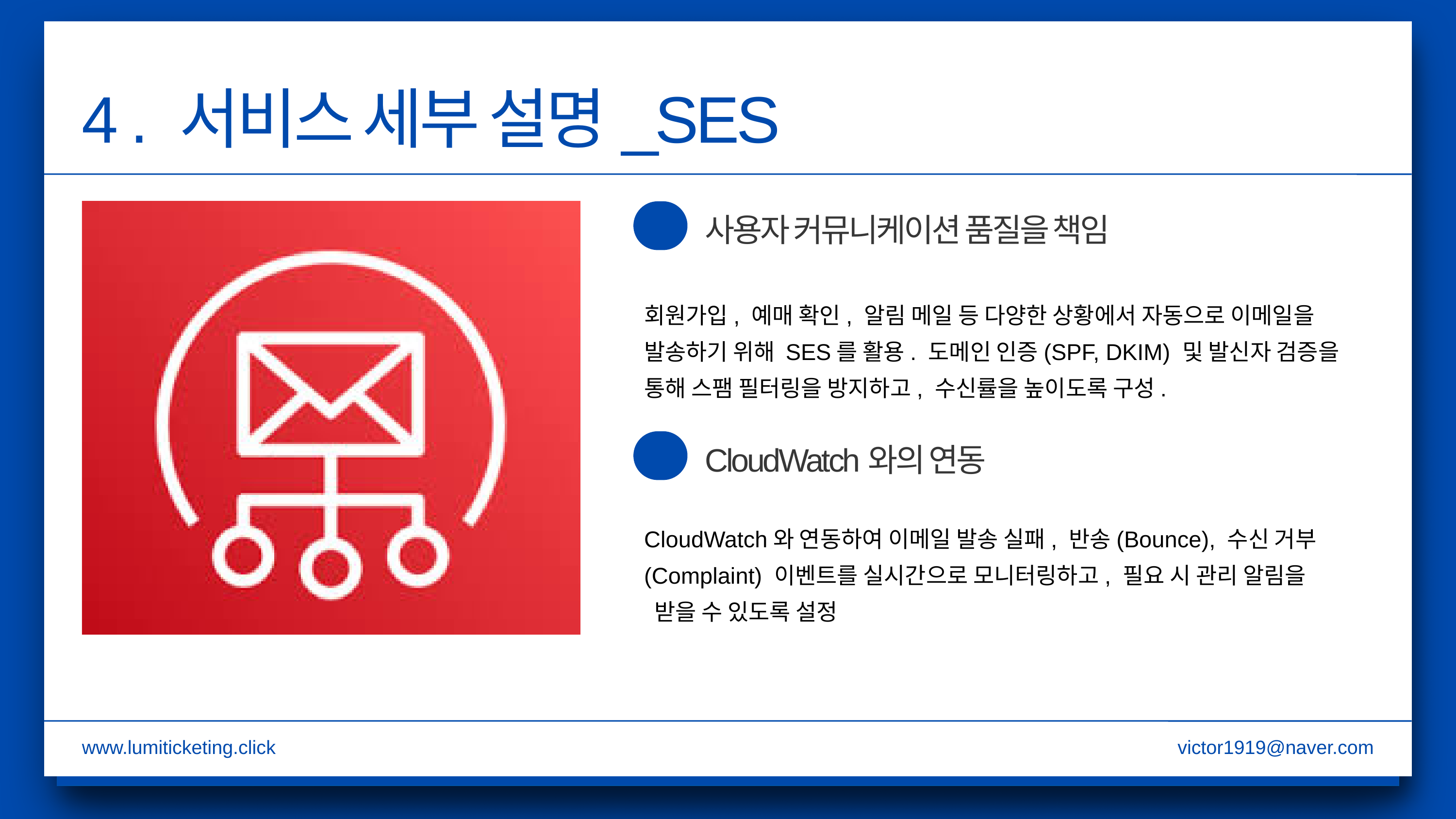

4 . 서비스 세부 설명_SES

사용자 커뮤니케이션 품질을 책임
회원가입, 예매 확인, 알림 메일 등 다양한 상황에서 자동으로 이메일을
발송하기 위해 SES를 활용. 도메인 인증(SPF, DKIM) 및 발신자 검증을 통해 스팸 필터링을 방지하고, 수신률을 높이도록 구성.

CloudWatch와의 연동
CloudWatch와 연동하여 이메일 발송 실패, 반송(Bounce), 수신 거부(Complaint) 이벤트를 실시간으로 모니터링하고, 필요 시 관리 알림을
 받을 수 있도록 설정

www.lumiticketing.click
victor1919@naver.com